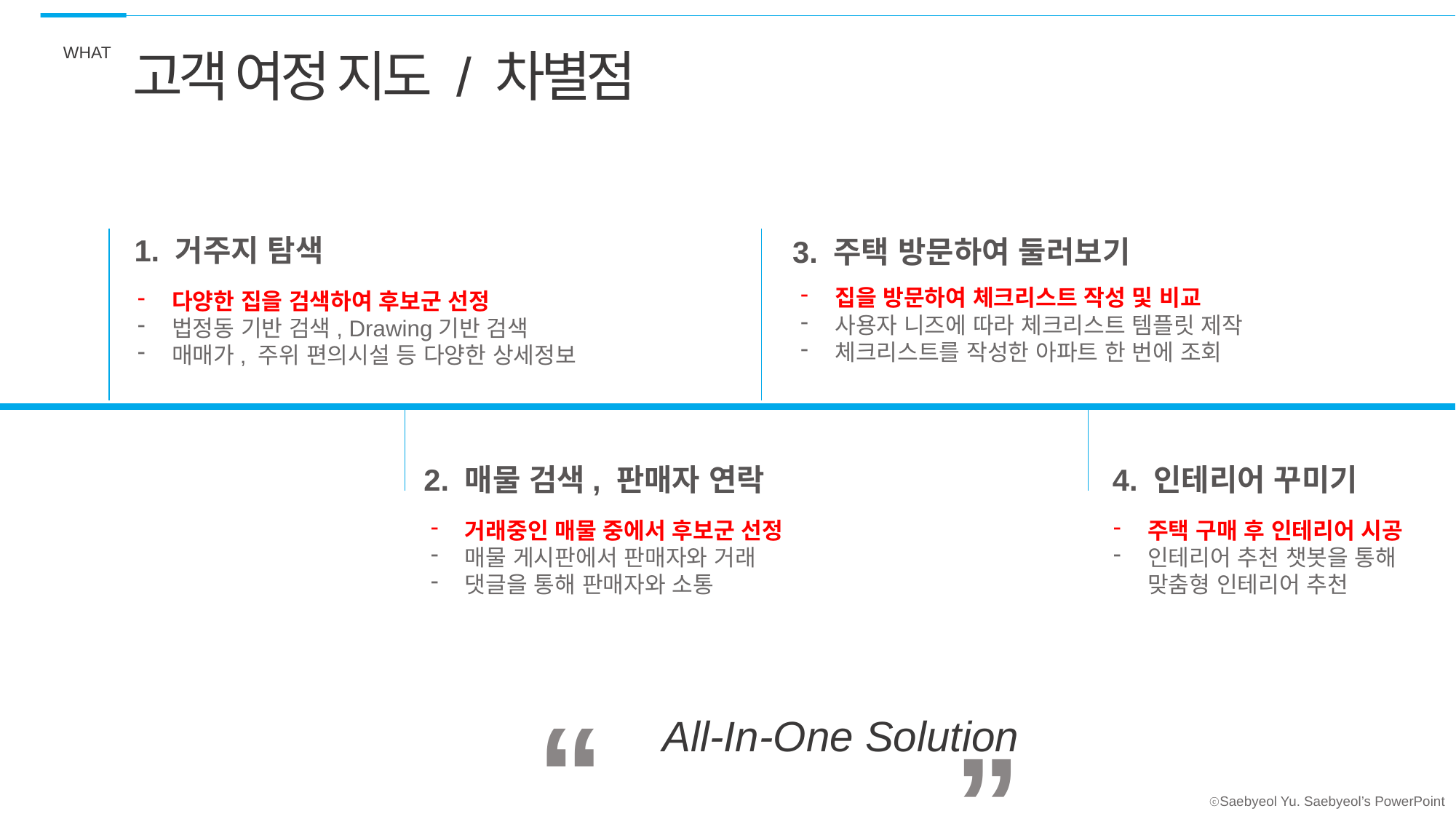

WHAT
고객 여정 지도 / 차별점
1. 거주지 탐색
3. 주택 방문하여 둘러보기
집을 방문하여 체크리스트 작성 및 비교
사용자 니즈에 따라 체크리스트 템플릿 제작
체크리스트를 작성한 아파트 한 번에 조회
다양한 집을 검색하여 후보군 선정
법정동 기반 검색, Drawing기반 검색
매매가, 주위 편의시설 등 다양한 상세정보
2. 매물 검색, 판매자 연락
4. 인테리어 꾸미기
거래중인 매물 중에서 후보군 선정
매물 게시판에서 판매자와 거래
댓글을 통해 판매자와 소통
주택 구매 후 인테리어 시공
인테리어 추천 챗봇을 통해 맞춤형 인테리어 추천
“
All-In-One Solution
”